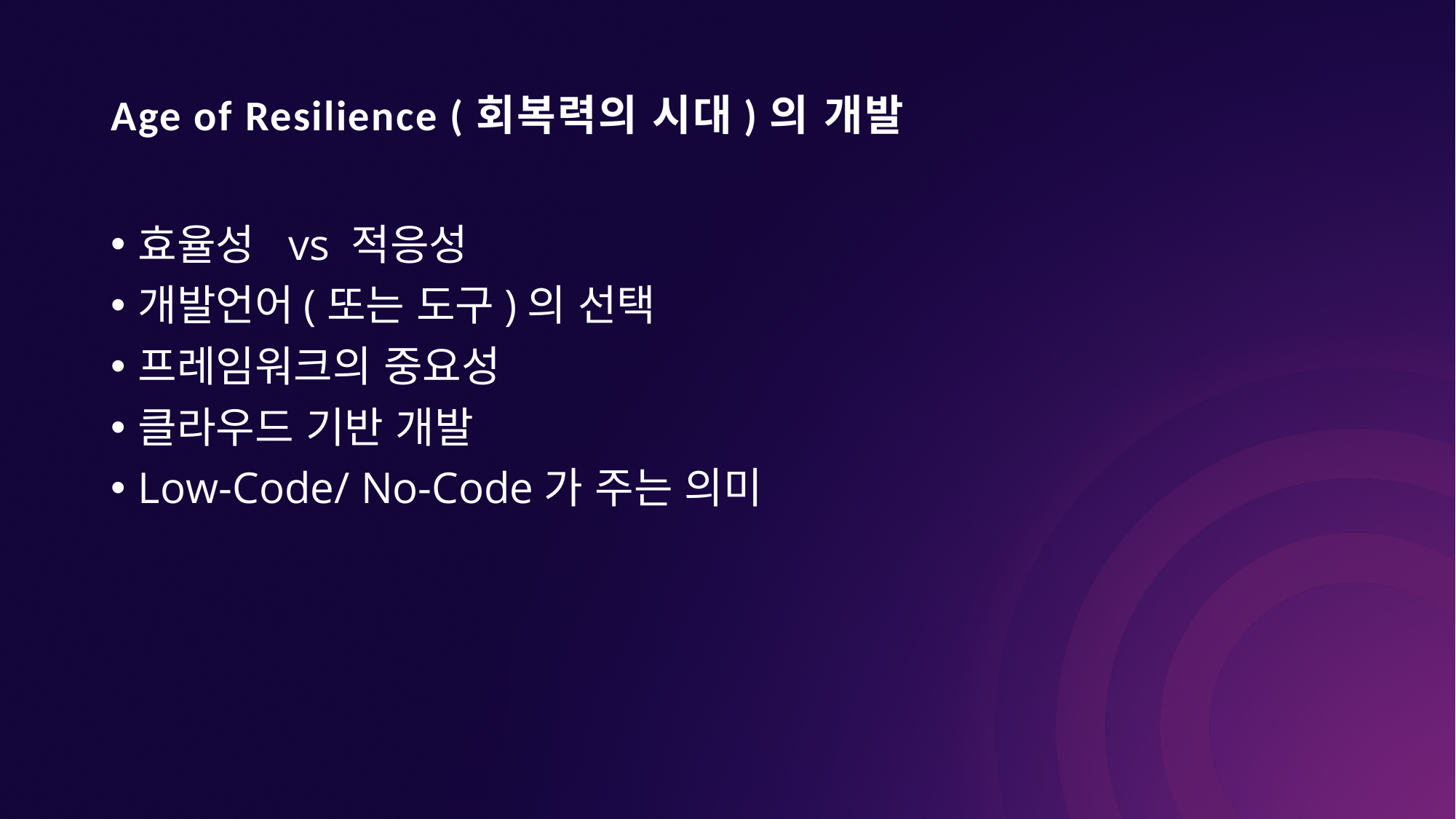

# Age of Resilience (회복력의 시대)의 개발
효율성  vs 적응성
개발언어(또는 도구)의 선택
프레임워크의 중요성
클라우드 기반 개발
Low-Code/ No-Code가 주는 의미